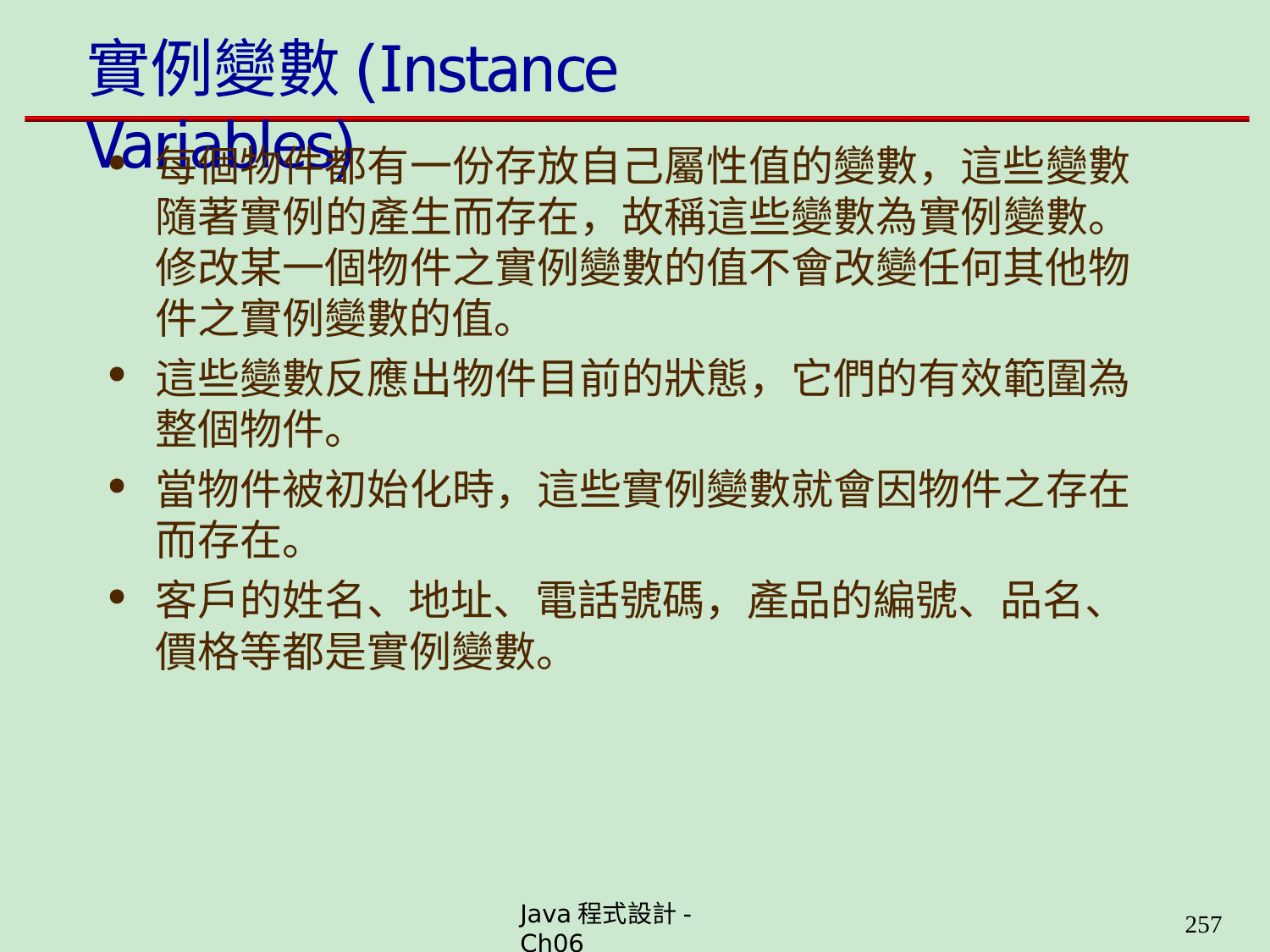

# 實例變數(Instance Variables)
每個物件都有一份存放自己屬性值的變數，這些變數 隨著實例的產生而存在，故稱這些變數為實例變數。 修改某一個物件之實例變數的值不會改變任何其他物 件之實例變數的值。
這些變數反應出物件目前的狀態，它們的有效範圍為 整個物件。
當物件被初始化時，這些實例變數就會因物件之存在 而存在。
客戶的姓名、地址、電話號碼，產品的編號、品名、
價格等都是實例變數。
Java程式設計-Ch06
257